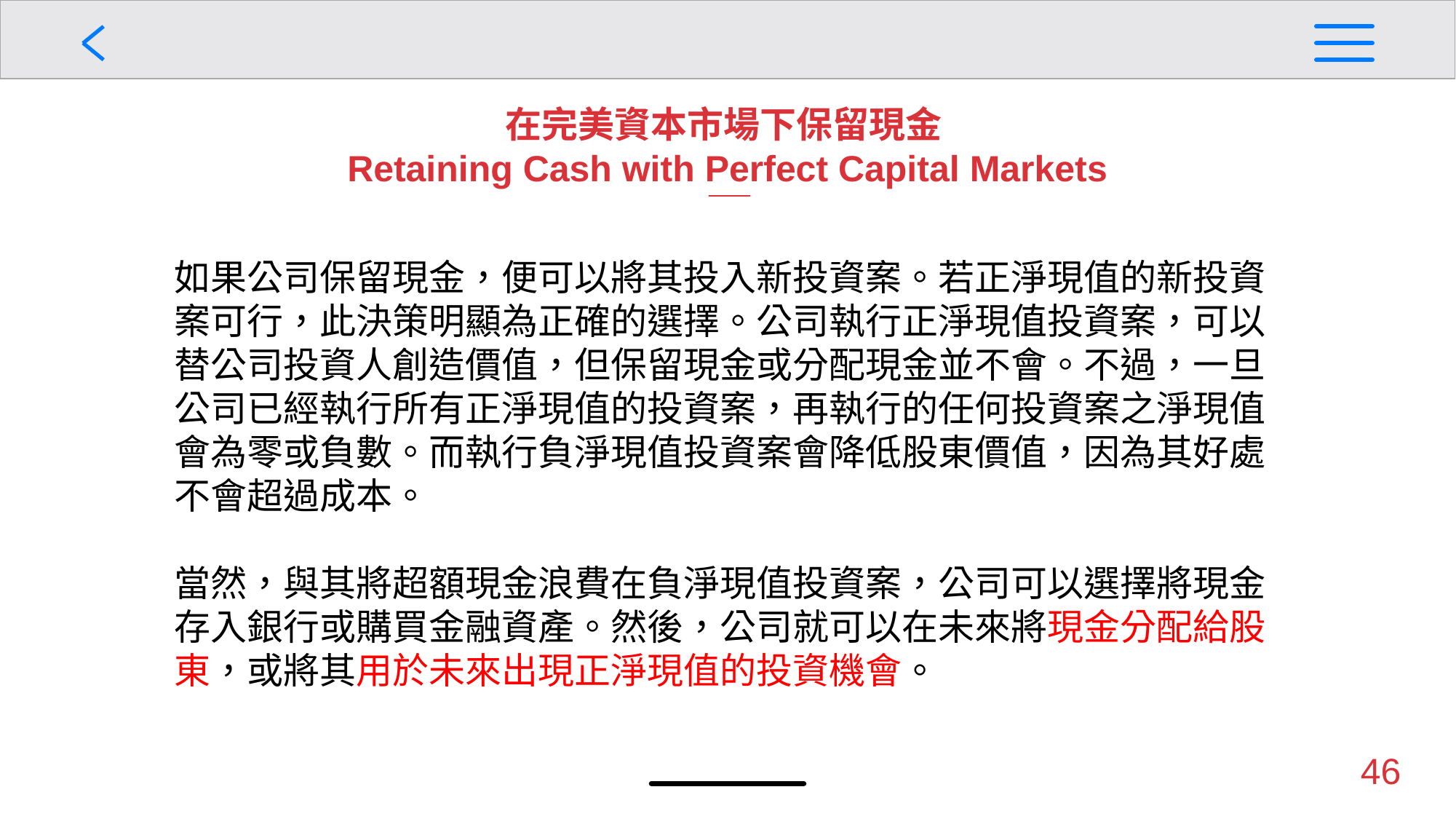

在完美資本市場下保留現金
Retaining Cash with Perfect Capital Markets
如果公司保留現金，便可以將其投入新投資案。若正淨現值的新投資案可行，此決策明顯為正確的選擇。公司執行正淨現值投資案，可以替公司投資人創造價值，但保留現金或分配現金並不會。不過，一旦公司已經執行所有正淨現值的投資案，再執行的任何投資案之淨現值會為零或負數。而執行負淨現值投資案會降低股東價值，因為其好處不會超過成本。

當然，與其將超額現金浪費在負淨現值投資案，公司可以選擇將現金存入銀行或購買金融資產。然後，公司就可以在未來將現金分配給股東，或將其用於未來出現正淨現值的投資機會。
46